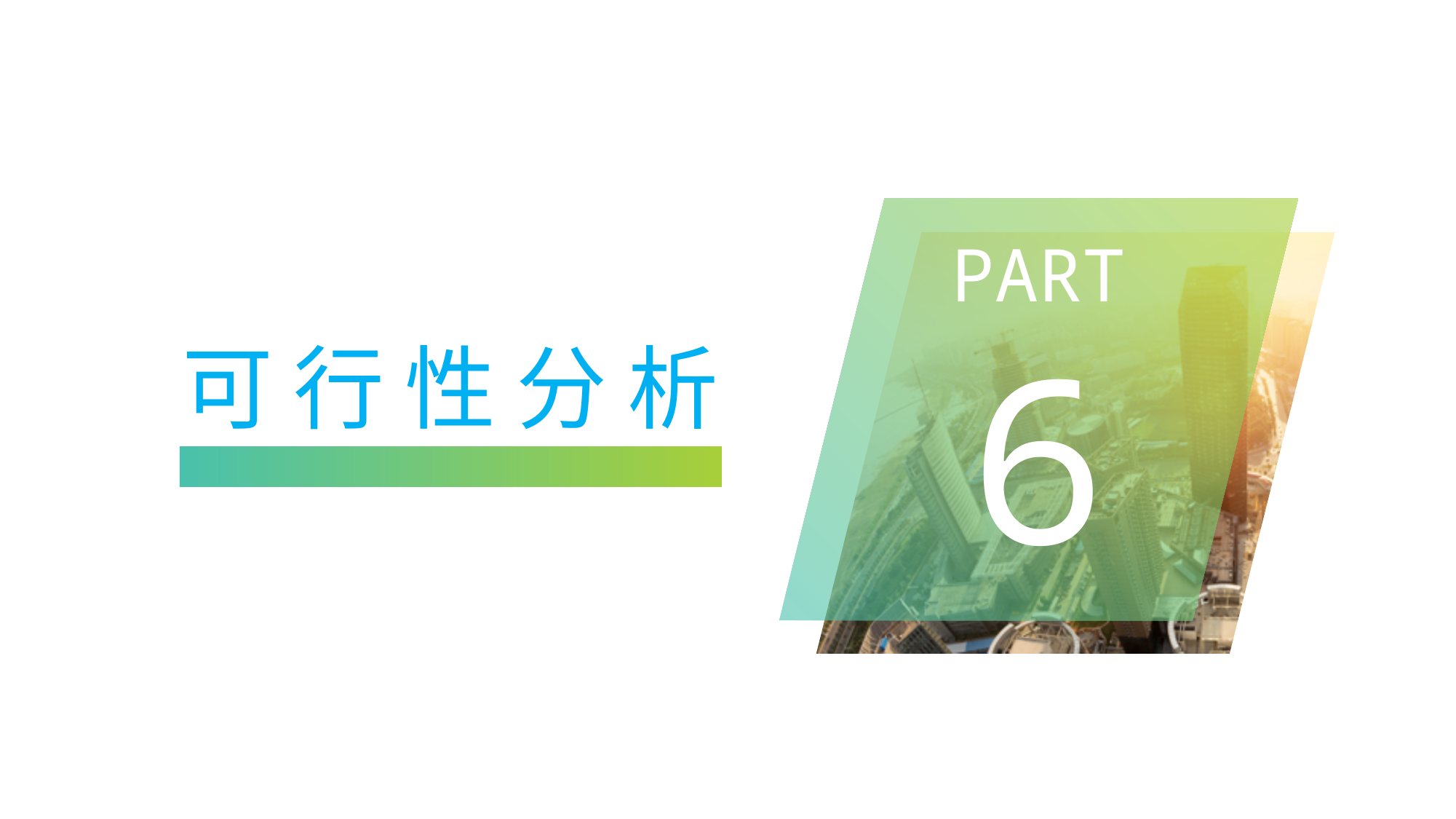

PART 6

可 行 性 分 析